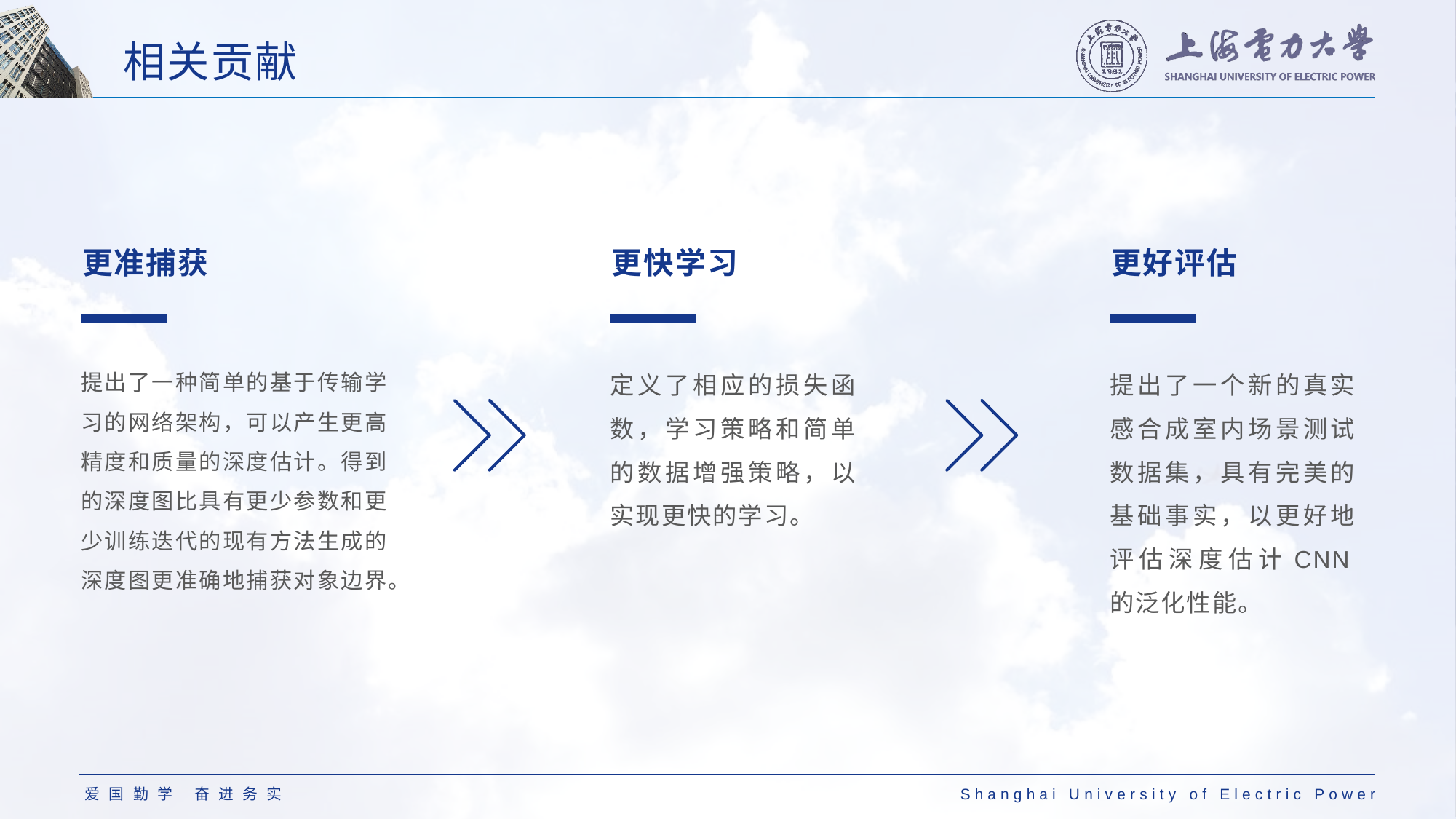

# 相关贡献
更准捕获

提出了一种简单的基于传输学习的网络架构，可以产生更高精度和质量的深度估计。得到的深度图比具有更少参数和更少训练迭代的现有方法生成的深度图更准确地捕获对象边界。
更快学习

定义了相应的损失函数，学习策略和简单的数据增强策略，以实现更快的学习。
更好评估

提出了一个新的真实感合成室内场景测试数据集，具有完美的基础事实，以更好地评估深度估计CNN的泛化性能。